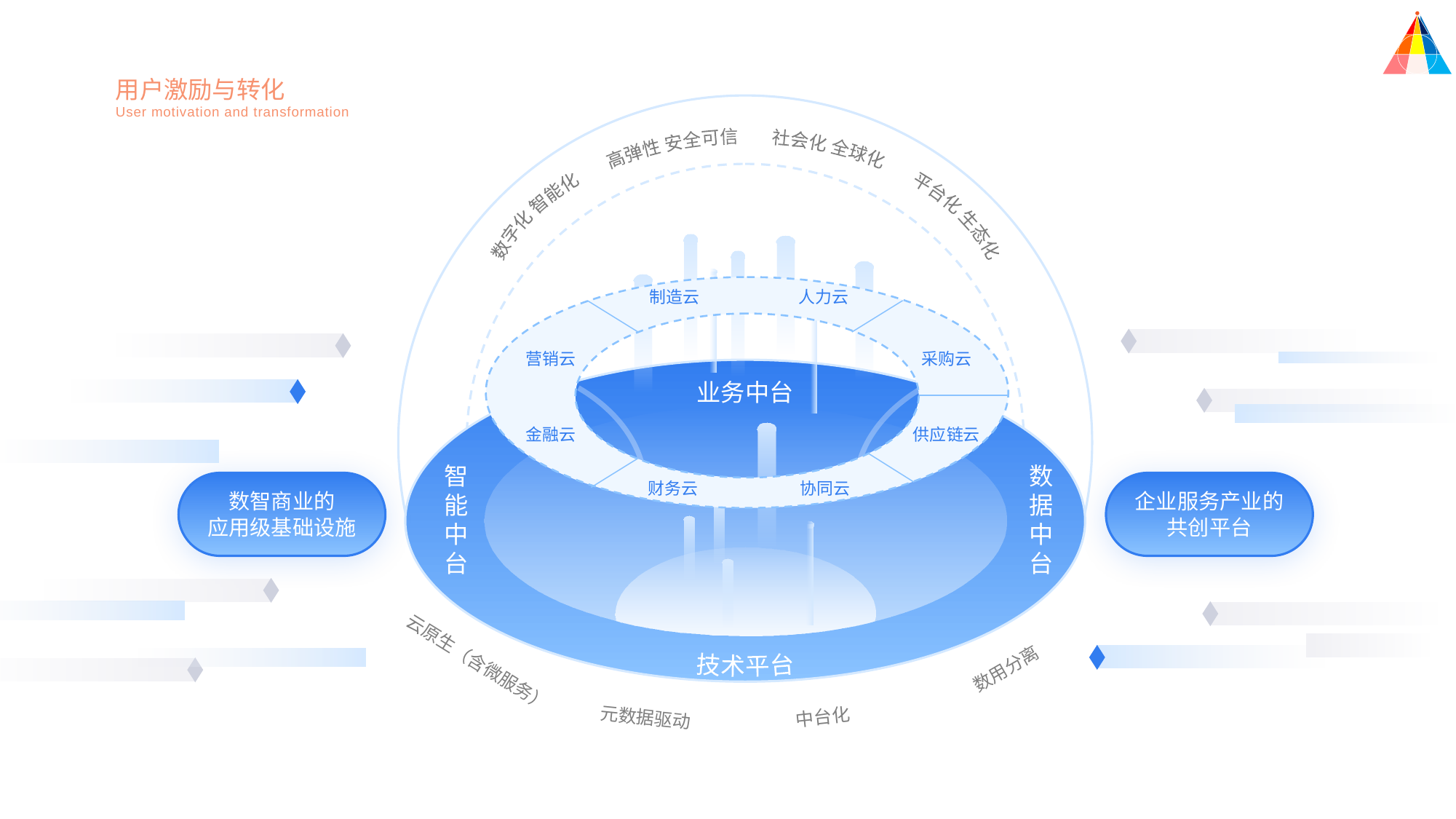

用户激励与转化
User motivation and transformation

数字化 智能化        高弹性 安全可信        社会化 全球化        平台化 生态化

制造云
人力云

营销云
采购云

业务中台

金融云
供应链云

智能中台
数据中台
财务云
协同云

数智商业的
应用级基础设施
企业服务产业的共创平台

技术平台

云原生（含微服务）

数用分离

中台化
元数据驱动